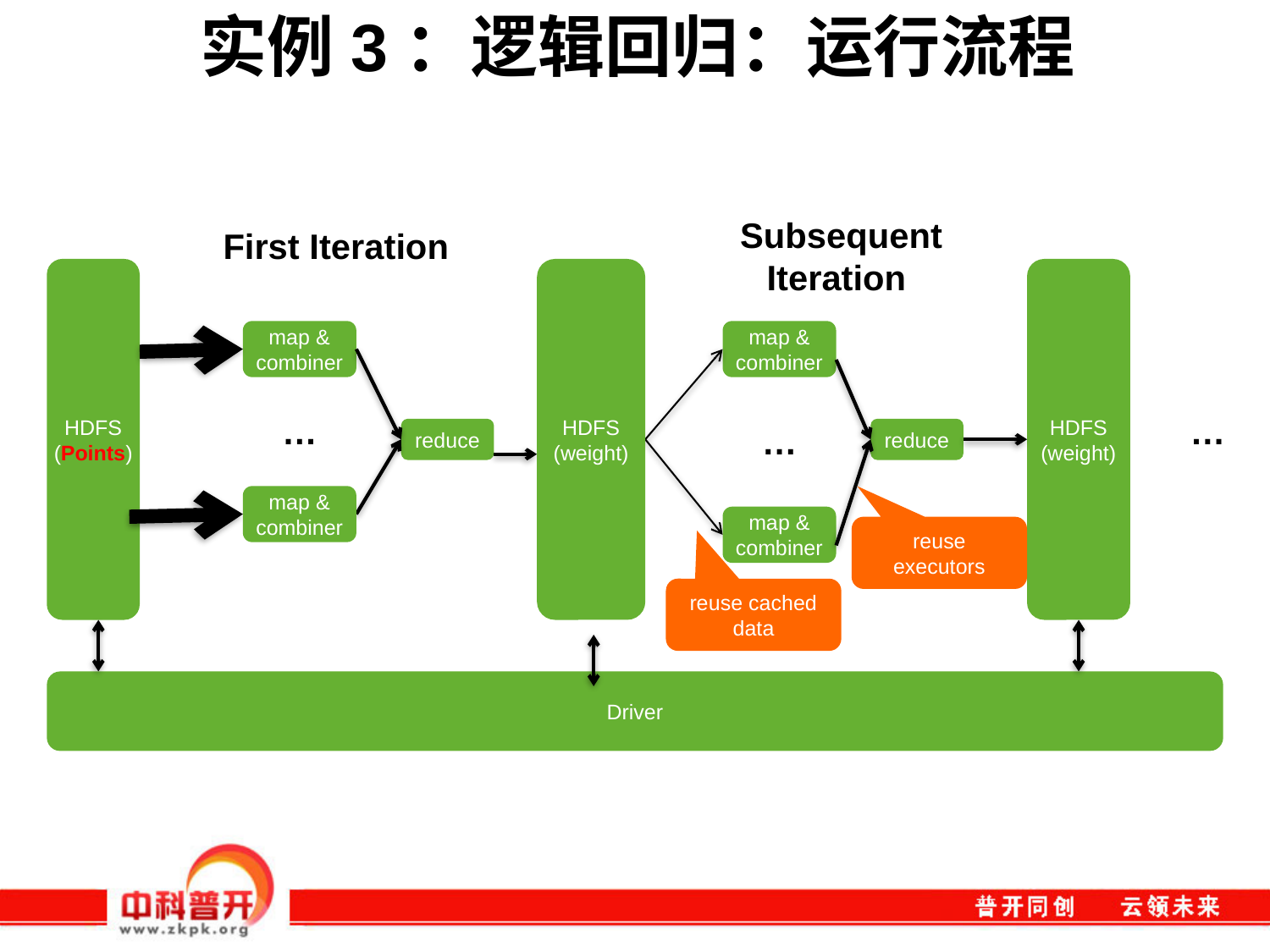

# 实例3：逻辑回归：运行流程
Subsequent Iteration
First Iteration
HDFS
(Points)
HDFS
(weight)
map & combiner
…
reduce
map & combiner
HDFS
(weight)
reduce
…
map & combiner
map & combiner
…
reuse executors
reuse cached data
Driver